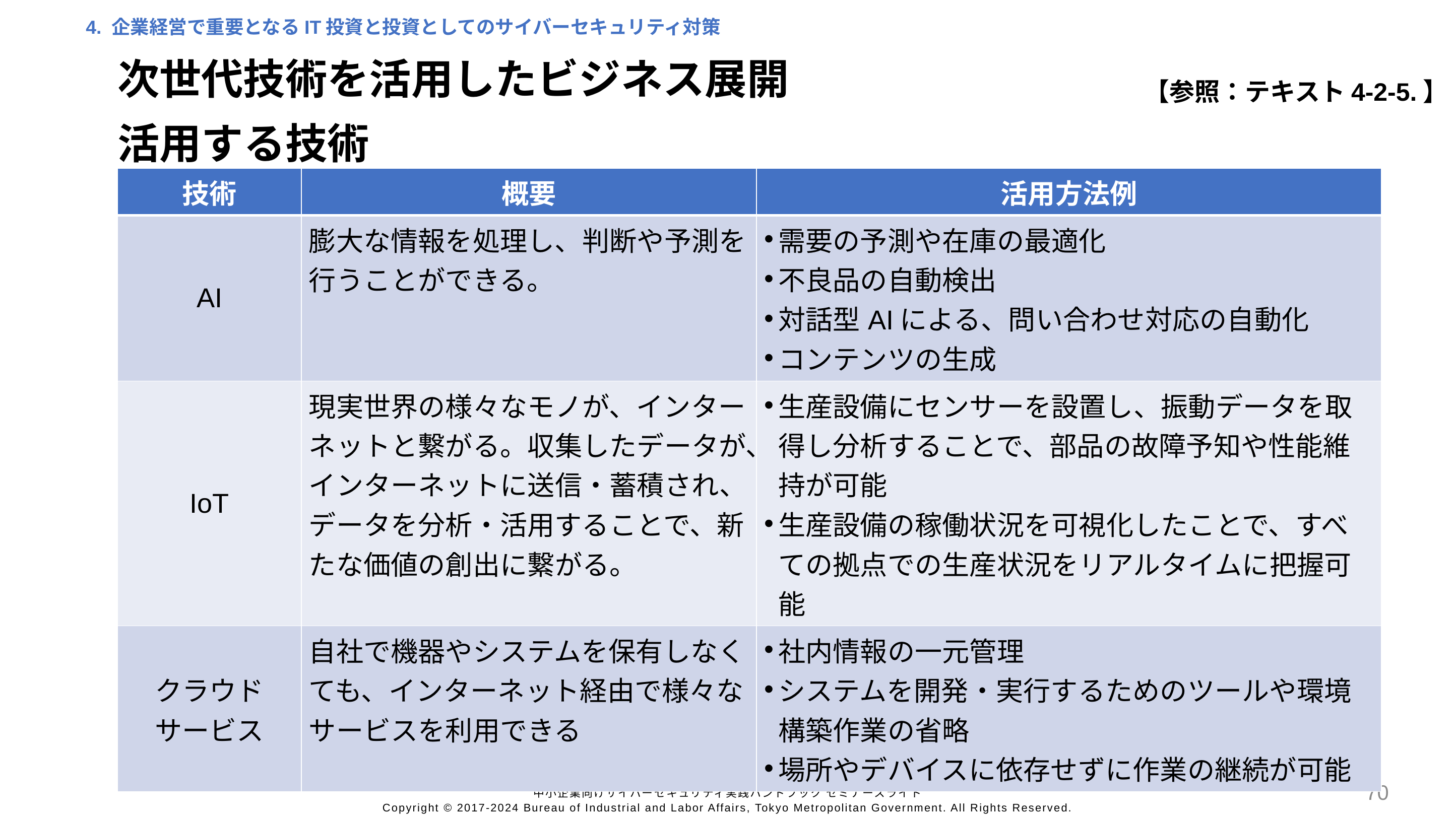

4. 企業経営で重要となるIT投資と投資としてのサイバーセキュリティ対策
次世代技術を活用したビジネス展開
【参照：テキスト4-2-5.】
活用する技術
| 技術 | 概要 | 活用方法例 |
| --- | --- | --- |
| AI | 膨大な情報を処理し、判断や予測を行うことができる。 | 需要の予測や在庫の最適化 不良品の自動検出 対話型AIによる、問い合わせ対応の自動化 コンテンツの生成 |
| IoT | 現実世界の様々なモノが、インターネットと繋がる。収集したデータが、インターネットに送信・蓄積され、データを分析・活用することで、新たな価値の創出に繋がる。 | 生産設備にセンサーを設置し、振動データを取得し分析することで、部品の故障予知や性能維持が可能 生産設備の稼働状況を可視化したことで、すべての拠点での生産状況をリアルタイムに把握可能 |
| クラウド サービス | 自社で機器やシステムを保有しなくても、インターネット経由で様々なサービスを利用できる | 社内情報の一元管理 システムを開発・実行するためのツールや環境構築作業の省略 場所やデバイスに依存せずに作業の継続が可能 |
70